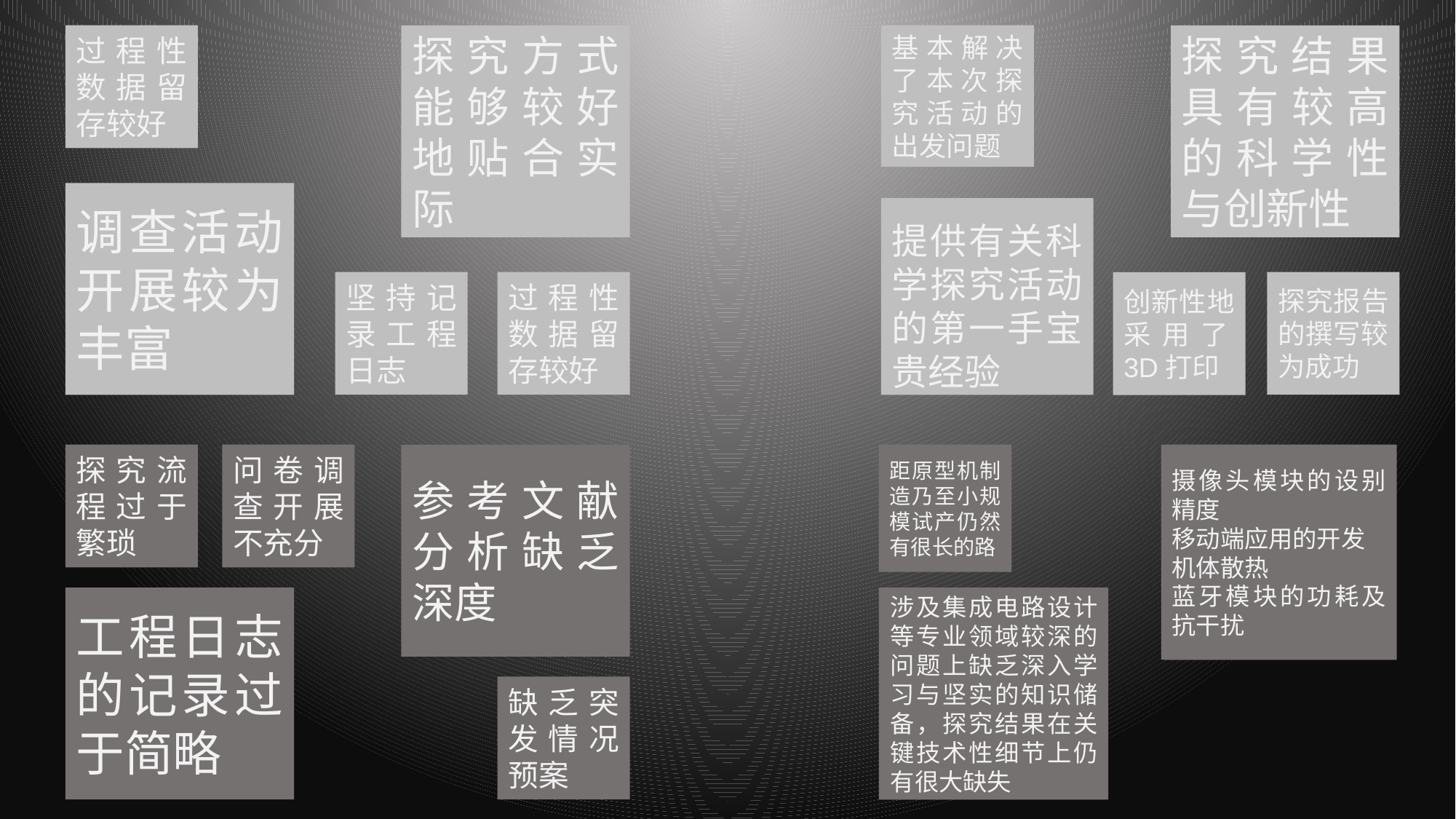

过程性数据留存较好

探究方式能够较好地贴合实际

基本解决了本次探究活动的出发问题

探究结果具有较高的科学性与创新性

调查活动开展较为丰富

提供有关科学探究活动的第一手宝贵经验

坚持记录工程日志

过程性数据留存较好

探究报告的撰写较为成功

创新性地采用了3D打印

探究流程过于繁琐

问卷调查开展不充分

参考文献分析缺乏深度

距原型机制造乃至小规模试产仍然有很长的路

对探究结果的相关问题仍缺乏考虑或行之有效的解决措施

摄像头模块的设别精度
移动端应用的开发
机体散热
蓝牙模块的功耗及抗干扰
探究结果的可执行性不强

工程日志的记录过于简略

探究结果的科学性不足

涉及集成电路设计等专业领域较深的问题上缺乏深入学习与坚实的知识储备，探究结果在关键技术性细节上仍有很大缺失
缺乏突发情况预案